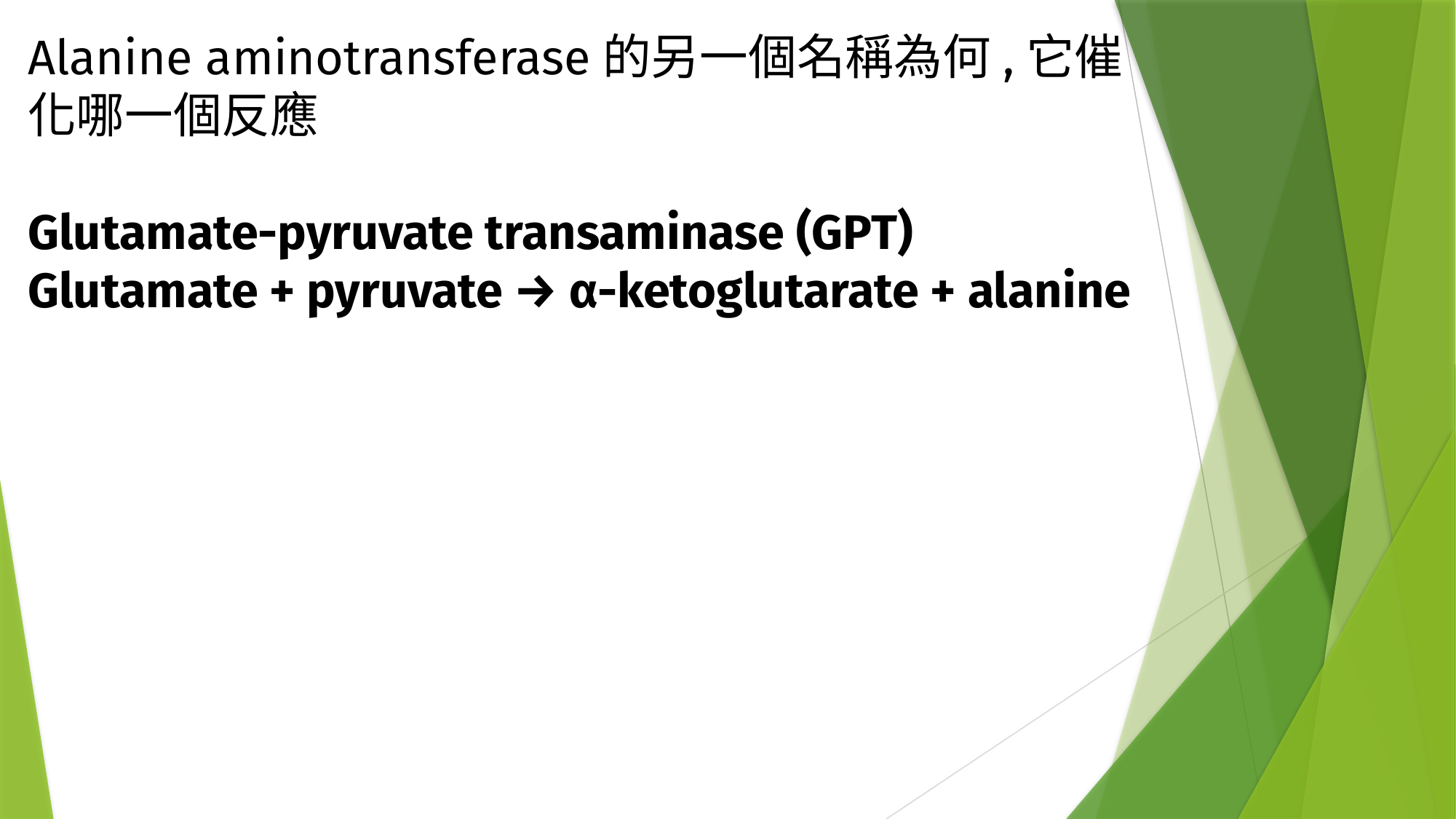

Alanine aminotransferase的另一個名稱為何,它催化哪一個反應

Glutamate-pyruvate transaminase (GPT)
Glutamate + pyruvate → α-ketoglutarate + alanine